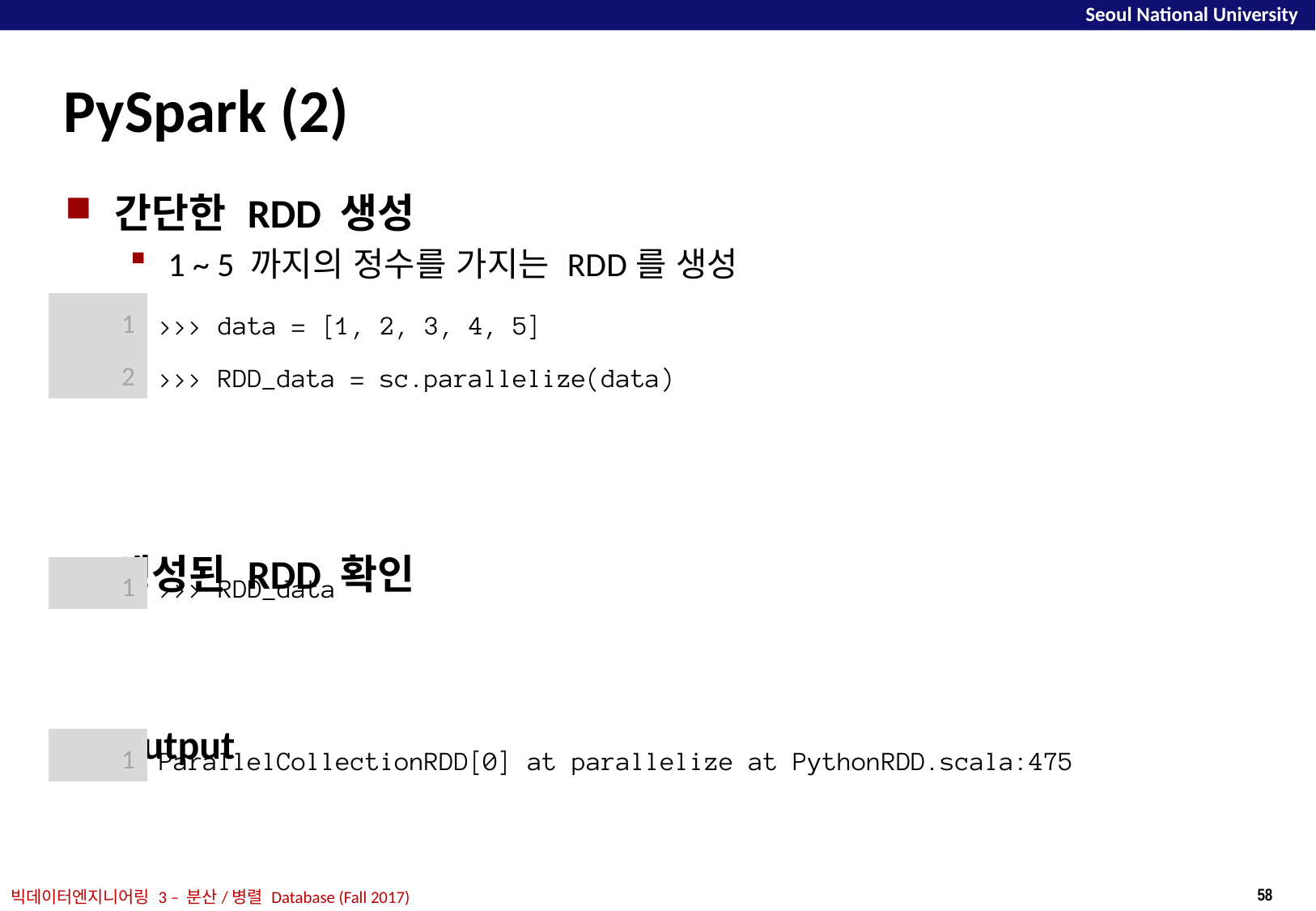

# PySpark (2)
간단한 RDD 생성
1 ~ 5 까지의 정수를 가지는 RDD를 생성

생성된 RDD 확인

Output
| 1 | >>> data = [1, 2, 3, 4, 5] |
| --- | --- |
| 2 | >>> RDD\_data = sc.parallelize(data) |
| 1 | >>> RDD\_data |
| --- | --- |
| 1 | ParallelCollectionRDD[0] at parallelize at PythonRDD.scala:475 |
| --- | --- |